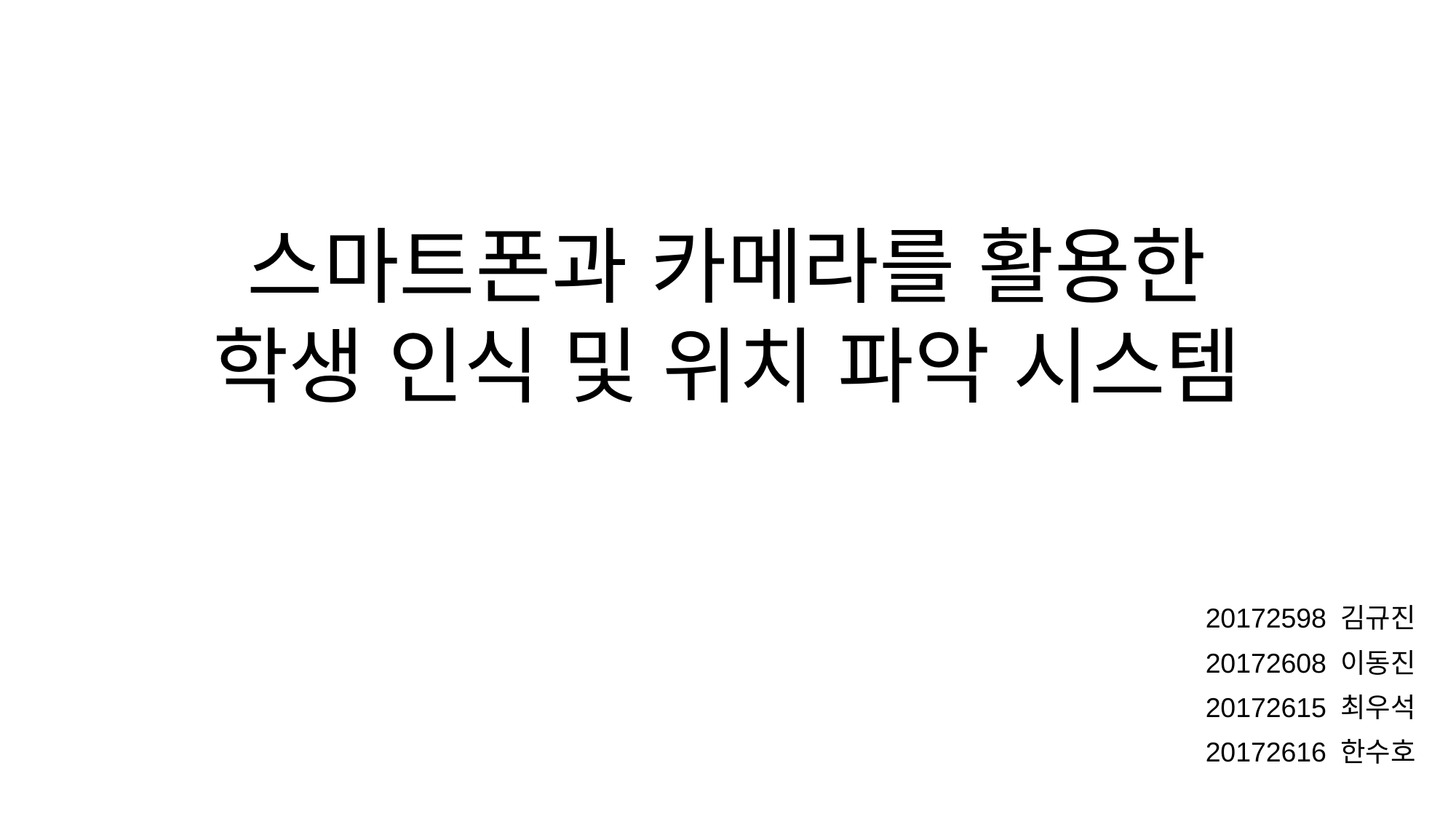

# 스마트폰과 카메라를 활용한 학생 인식 및 위치 파악 시스템

20172598 김규진
20172608 이동진
20172615 최우석
20172616 한수호